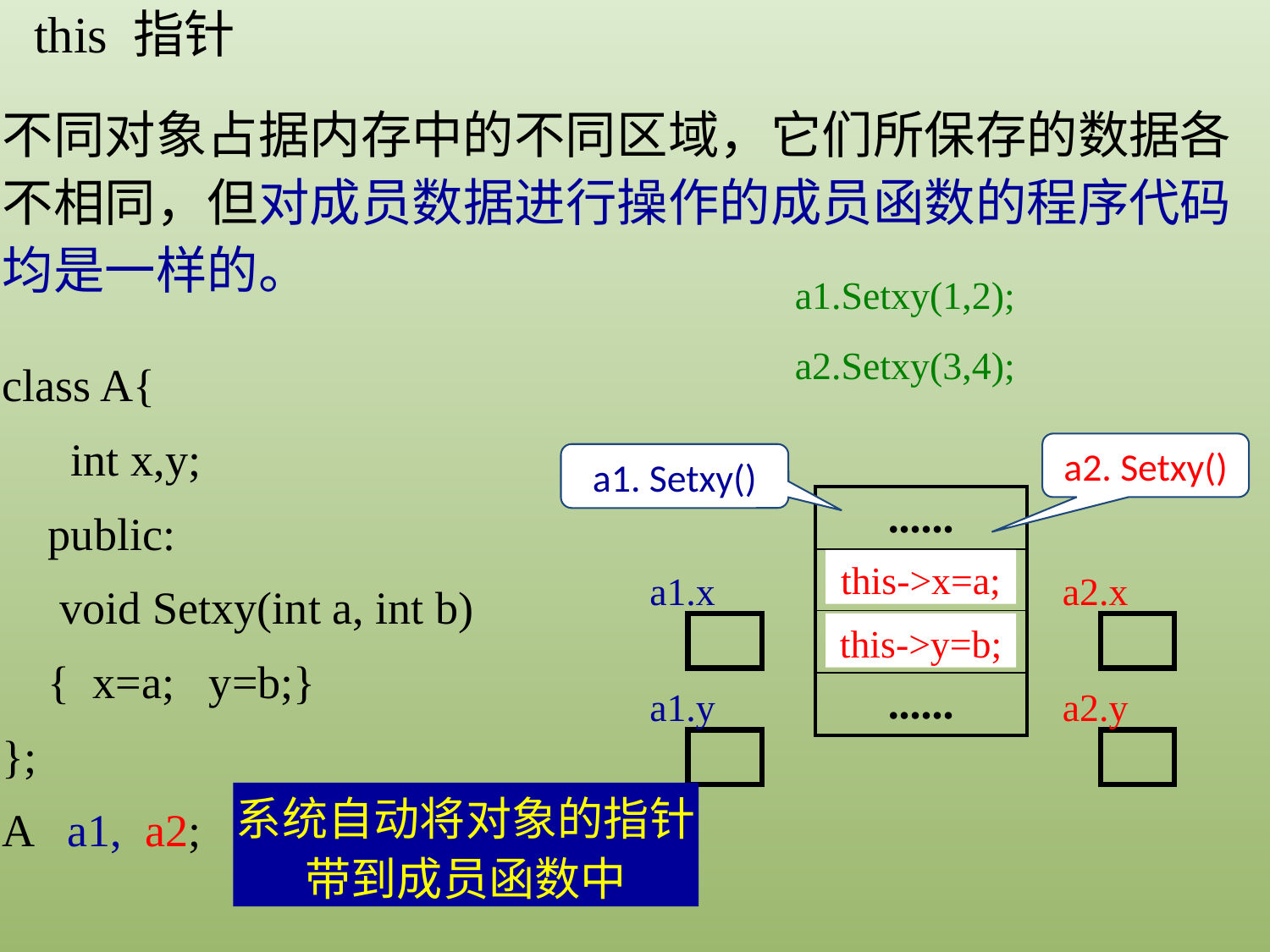

this 指针
不同对象占据内存中的不同区域，它们所保存的数据各不相同，但对成员数据进行操作的成员函数的程序代码均是一样的。
a1.Setxy(1,2);
a2.Setxy(3,4);
class A{
      int x,y;
    public:
     void Setxy(int a, int b)
    {  x=a;   y=b;}
};
A   a1,  a2;
a2. Setxy()
a1. Setxy()
| ...... |
| --- |
| x=a ; |
| y=b ; |
| ...... |
this->x=a;
a1.x
a2.x

this->y=b;

a1.y
a2.y

系统自动将对象的指针带到成员函数中
647